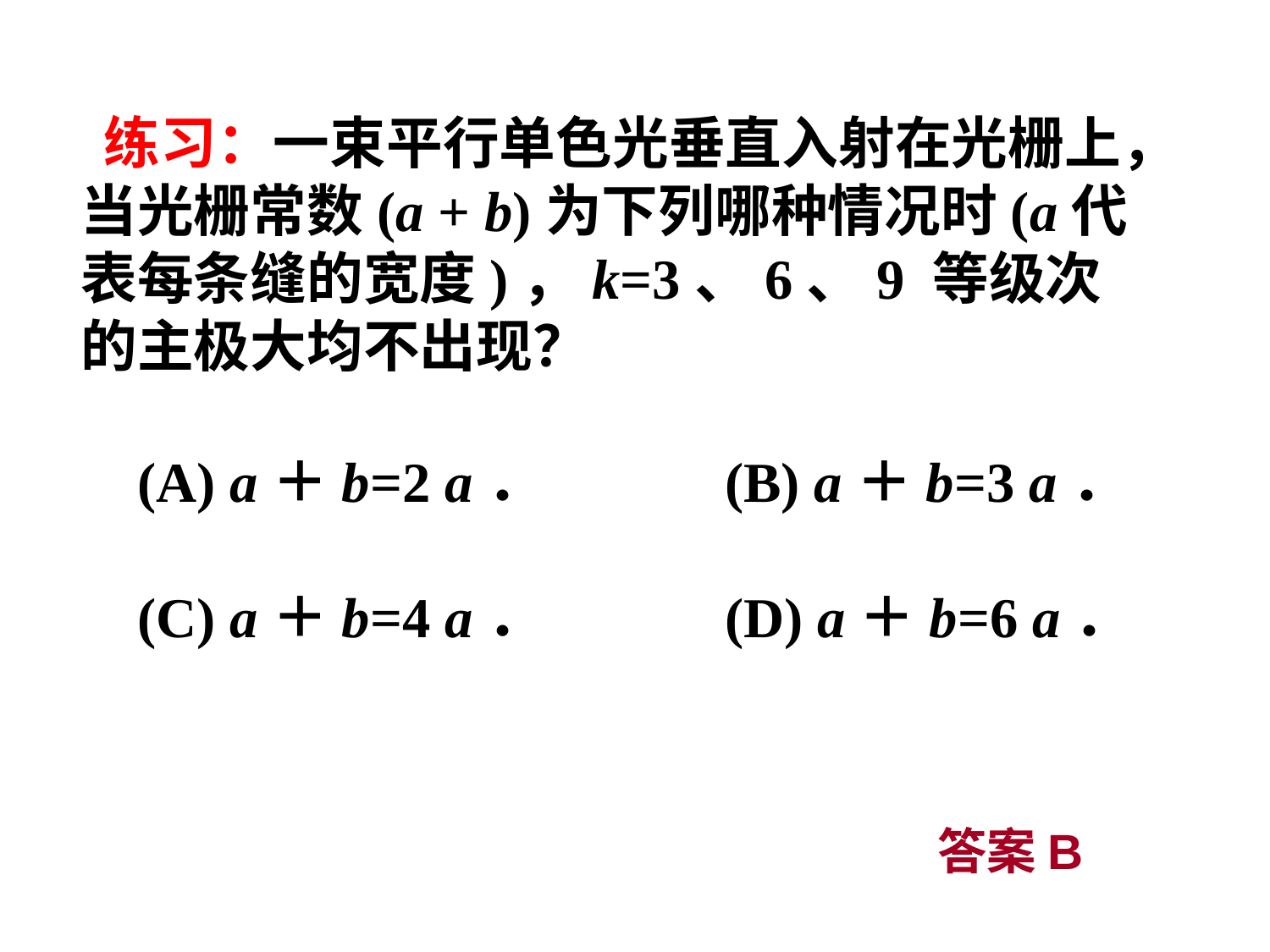

练习：一束平行单色光垂直入射在光栅上，当光栅常数(a + b)为下列哪种情况时(a代表每条缝的宽度)，k=3、6、9 等级次的主极大均不出现？

    (A) a＋b=2 a．             (B) a＋b=3 a．

    (C) a＋b=4 a．             (D) a＋b=6 a．
答案B